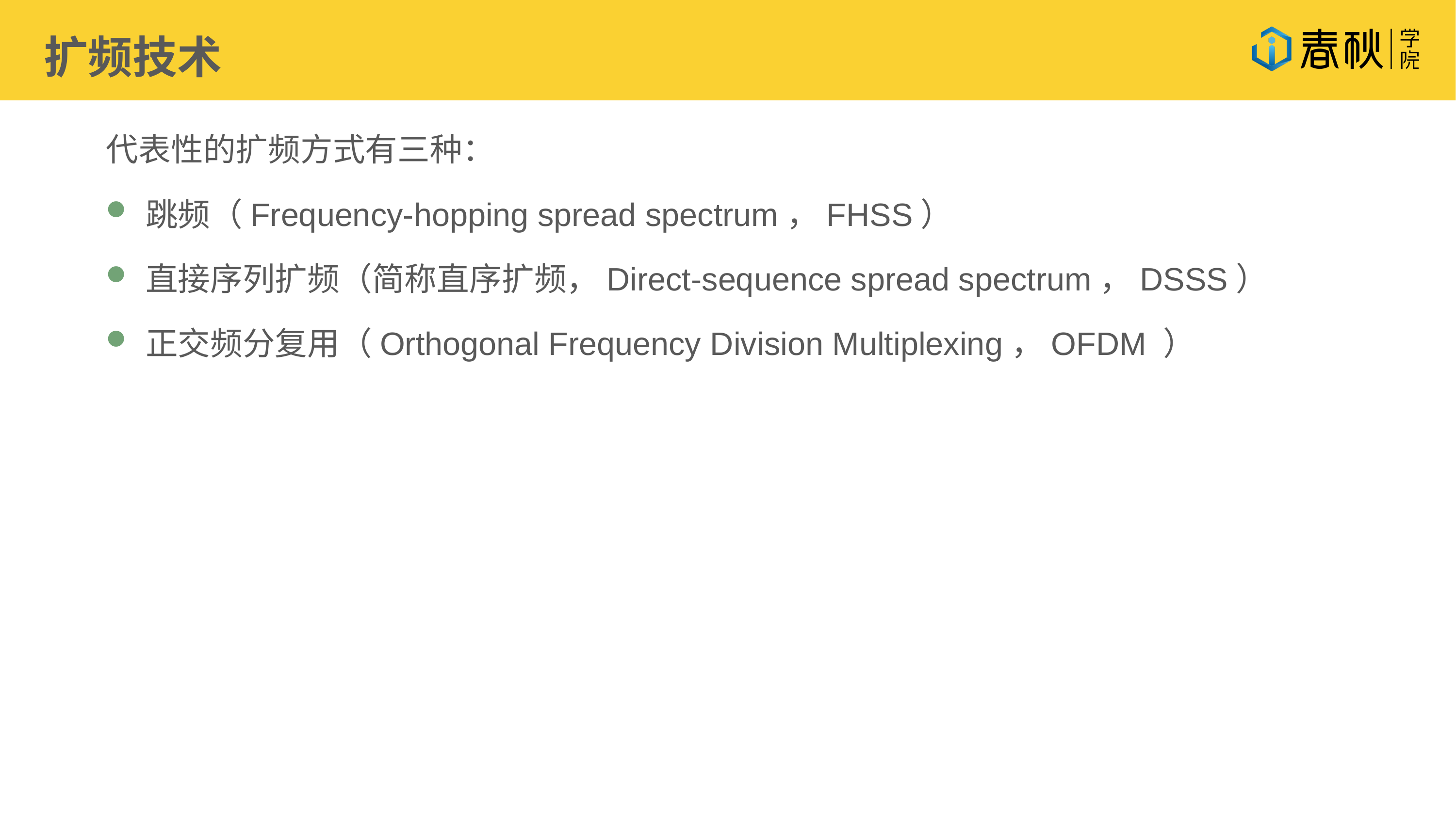

扩频技术
代表性的扩频方式有三种：
跳频（Frequency-hopping spread spectrum，FHSS）
直接序列扩频（简称直序扩频，Direct-sequence spread spectrum，DSSS）
正交频分复用（Orthogonal Frequency Division Multiplexing，OFDM ）